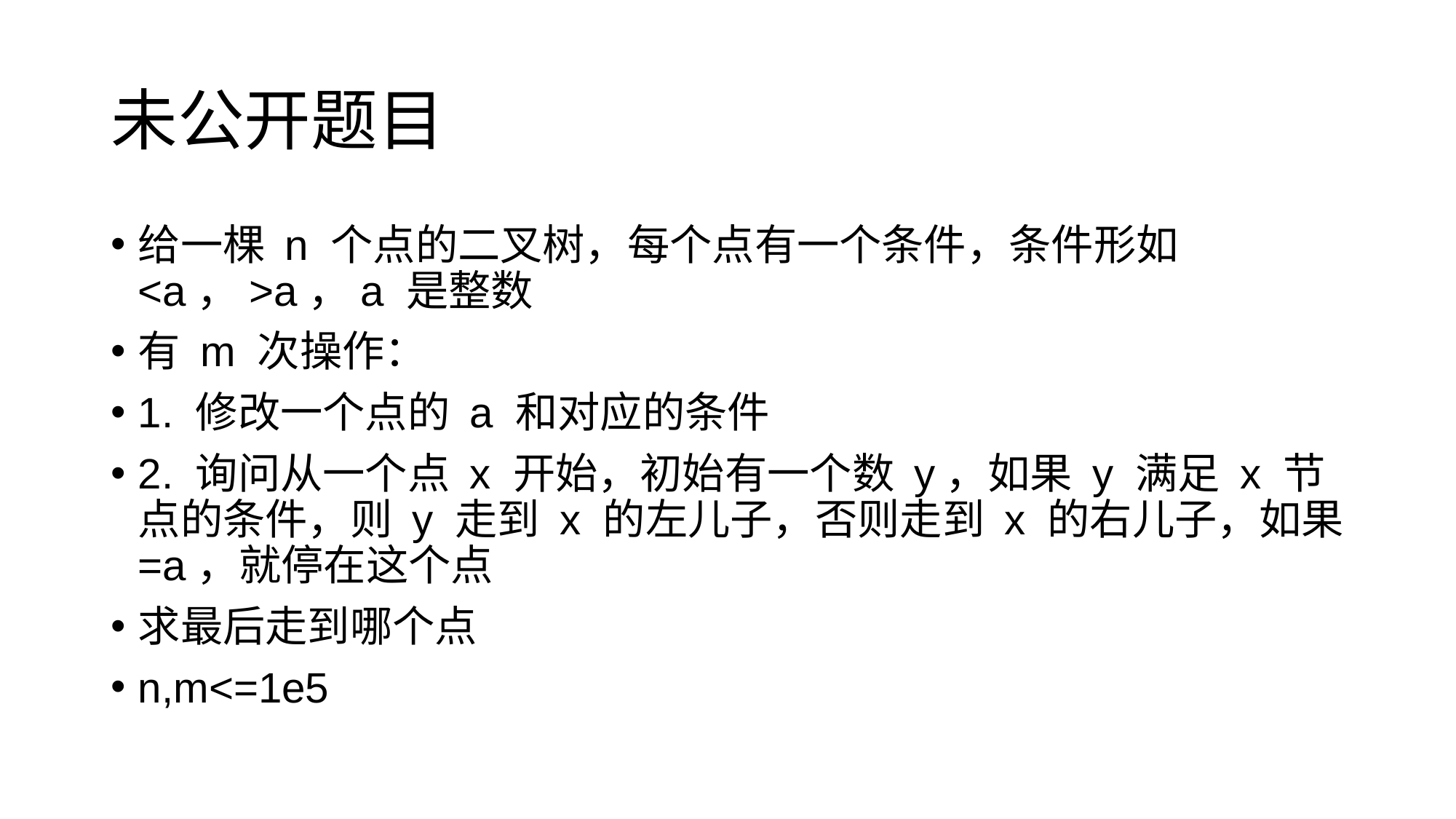

# 未公开题目
给一棵 n 个点的二叉树，每个点有一个条件，条件形如 <a，>a，a 是整数
有 m 次操作：
1. 修改一个点的 a 和对应的条件
2. 询问从一个点 x 开始，初始有一个数 y，如果 y 满足 x 节点的条件，则 y 走到 x 的左儿子，否则走到 x 的右儿子，如果=a，就停在这个点
求最后走到哪个点
n,m<=1e5